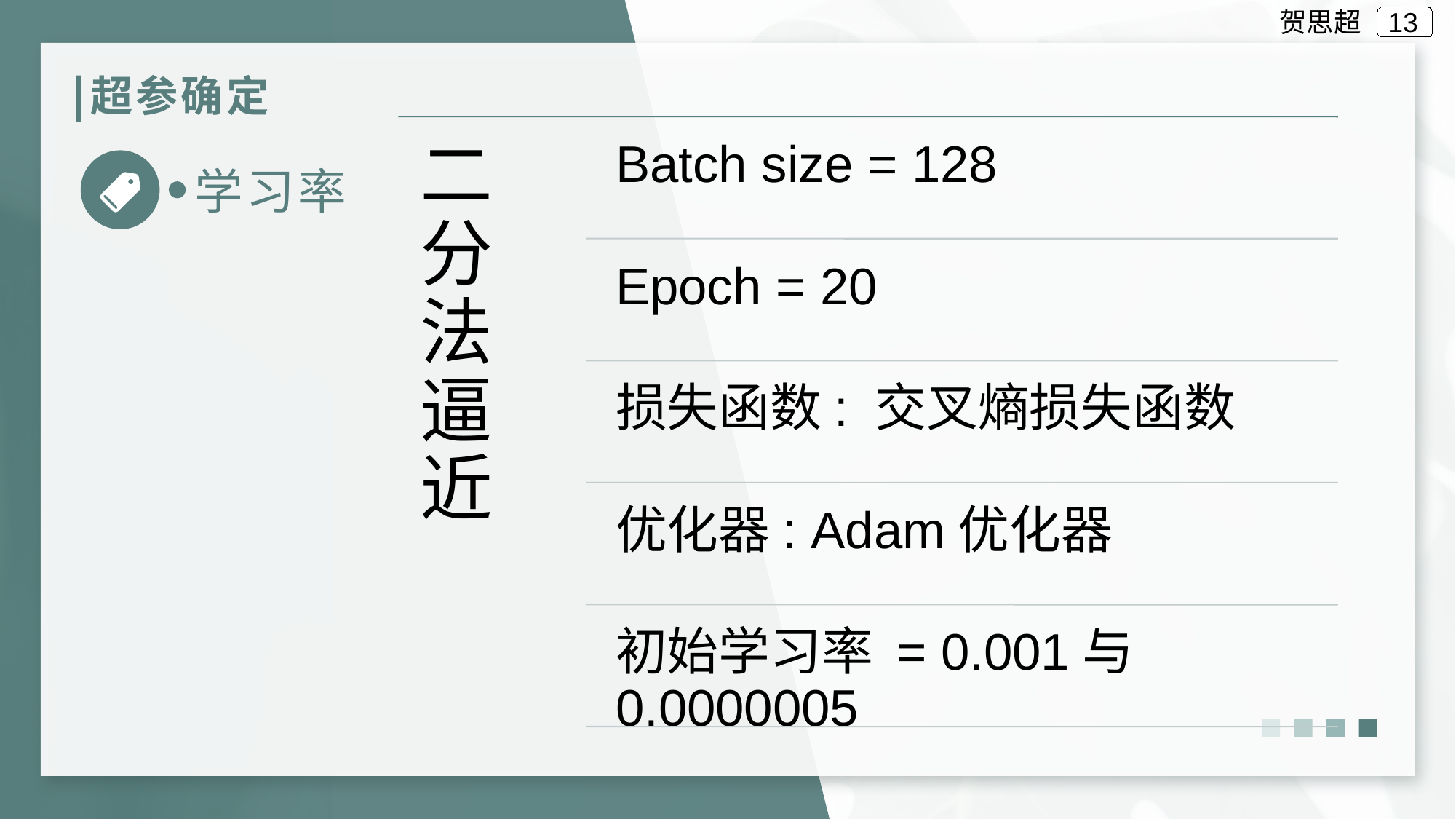

贺思超
# 超参确定
二分法逼近
Batch size = 128
Epoch = 20
损失函数: 交叉熵损失函数
优化器: Adam优化器
初始学习率 = 0.001与0.0000005

学习率